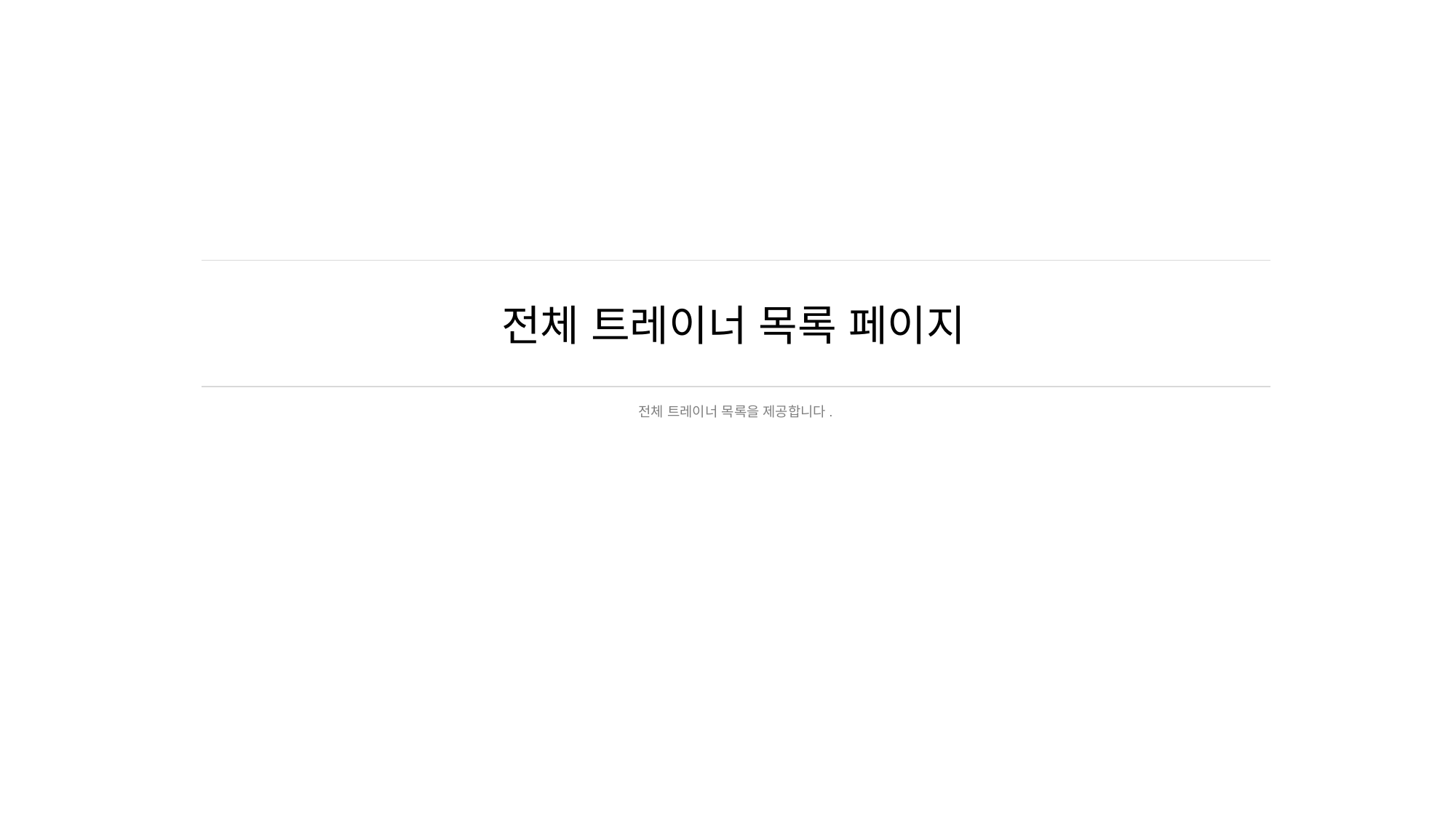

# 전체 트레이너 목록 페이지
전체 트레이너 목록을 제공합니다.